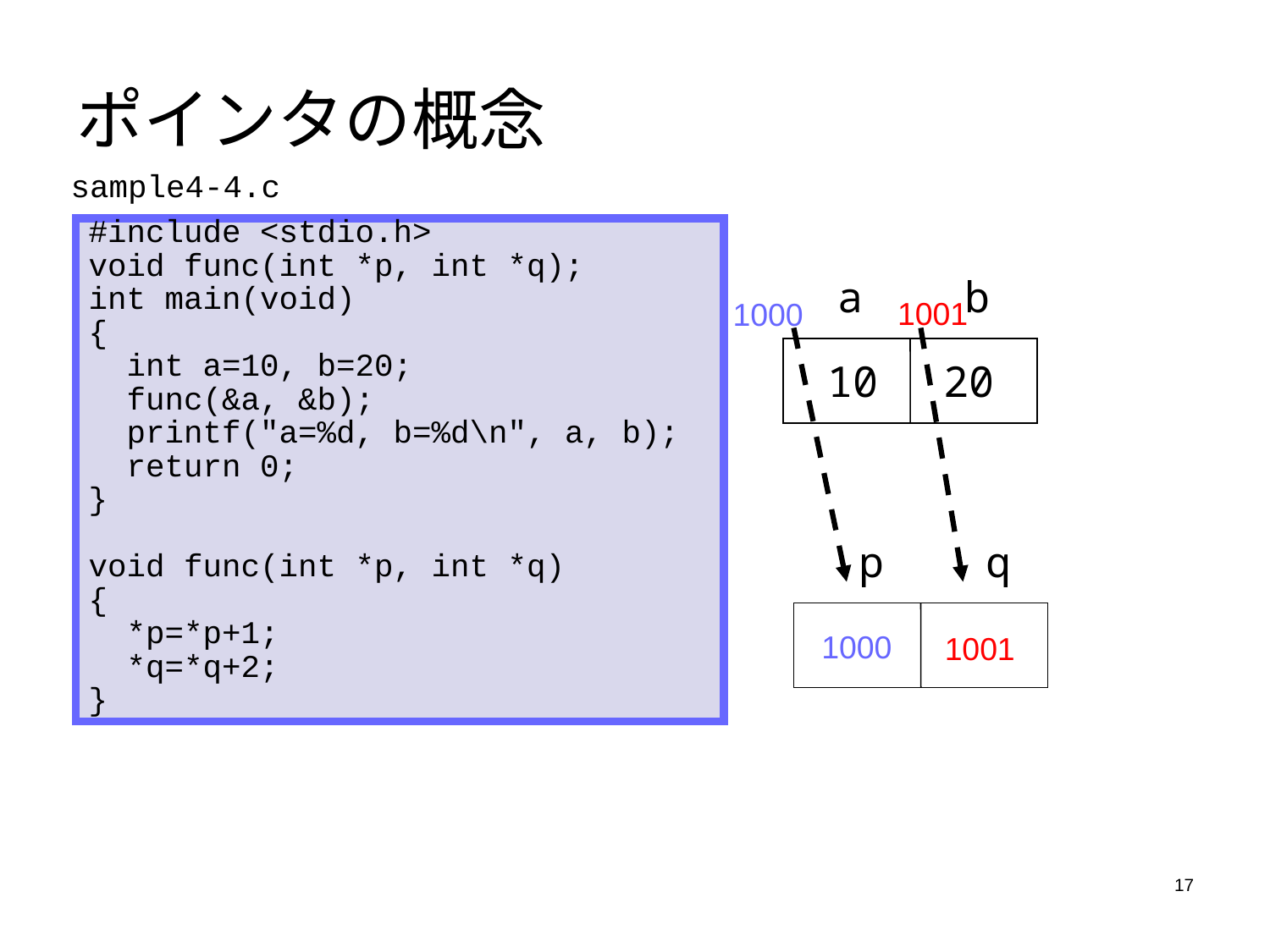

# ポインタの概念
sample4-4.c
#include <stdio.h>
void func(int *p, int *q);
int main(void)
{
  int a=10, b=20;
  func(&a, &b);
  printf("a=%d, b=%d\n", a, b);
  return 0;
}

void func(int *p, int *q)
{
  *p=*p+1;
  *q=*q+2;
}
a
b
1001
1000

10
20
p
q

1000
1001
17